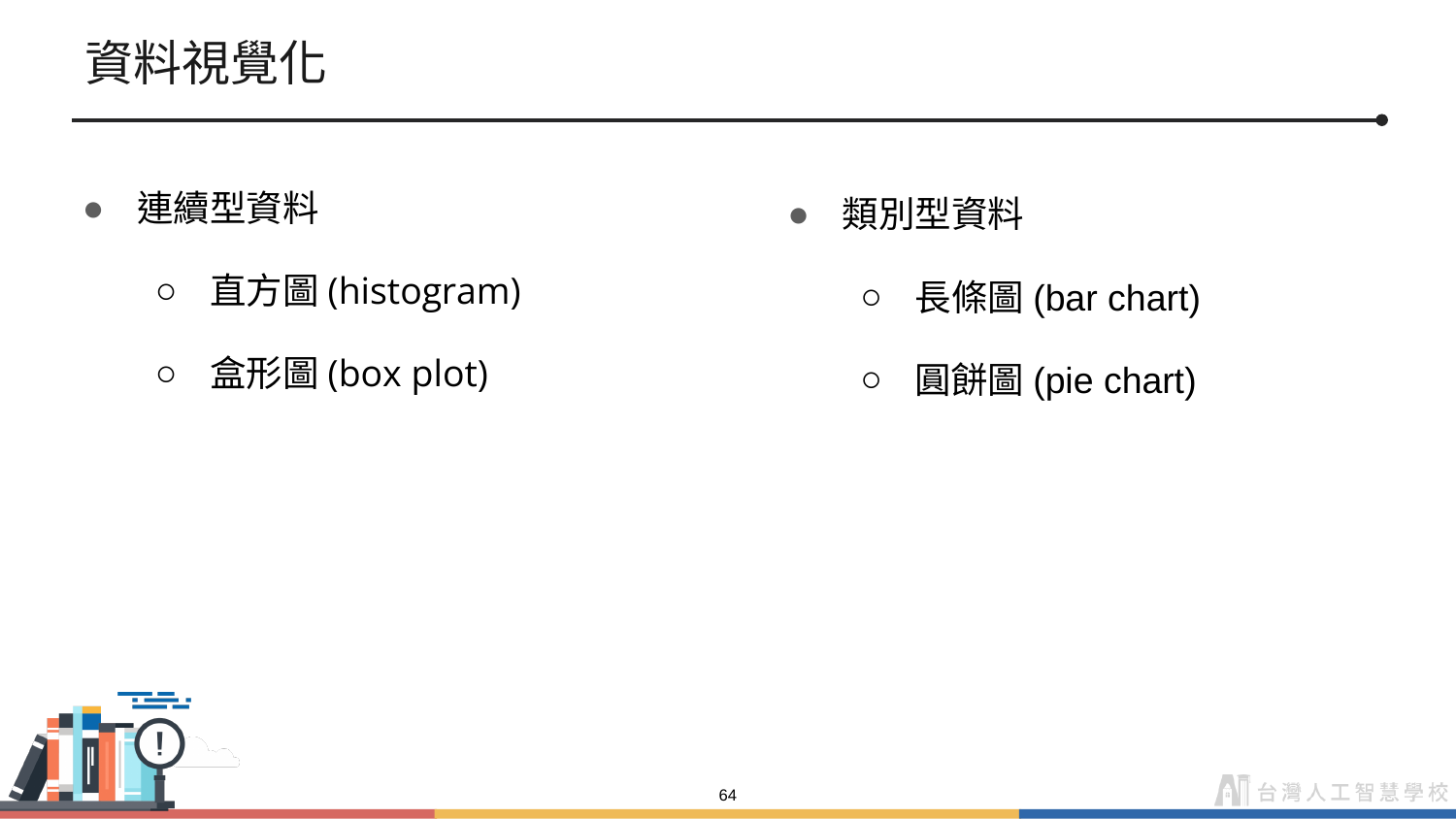

# 資料視覺化
連續型資料
直方圖(histogram)
盒形圖(box plot)
類別型資料
長條圖(bar chart)
圓餅圖(pie chart)
64